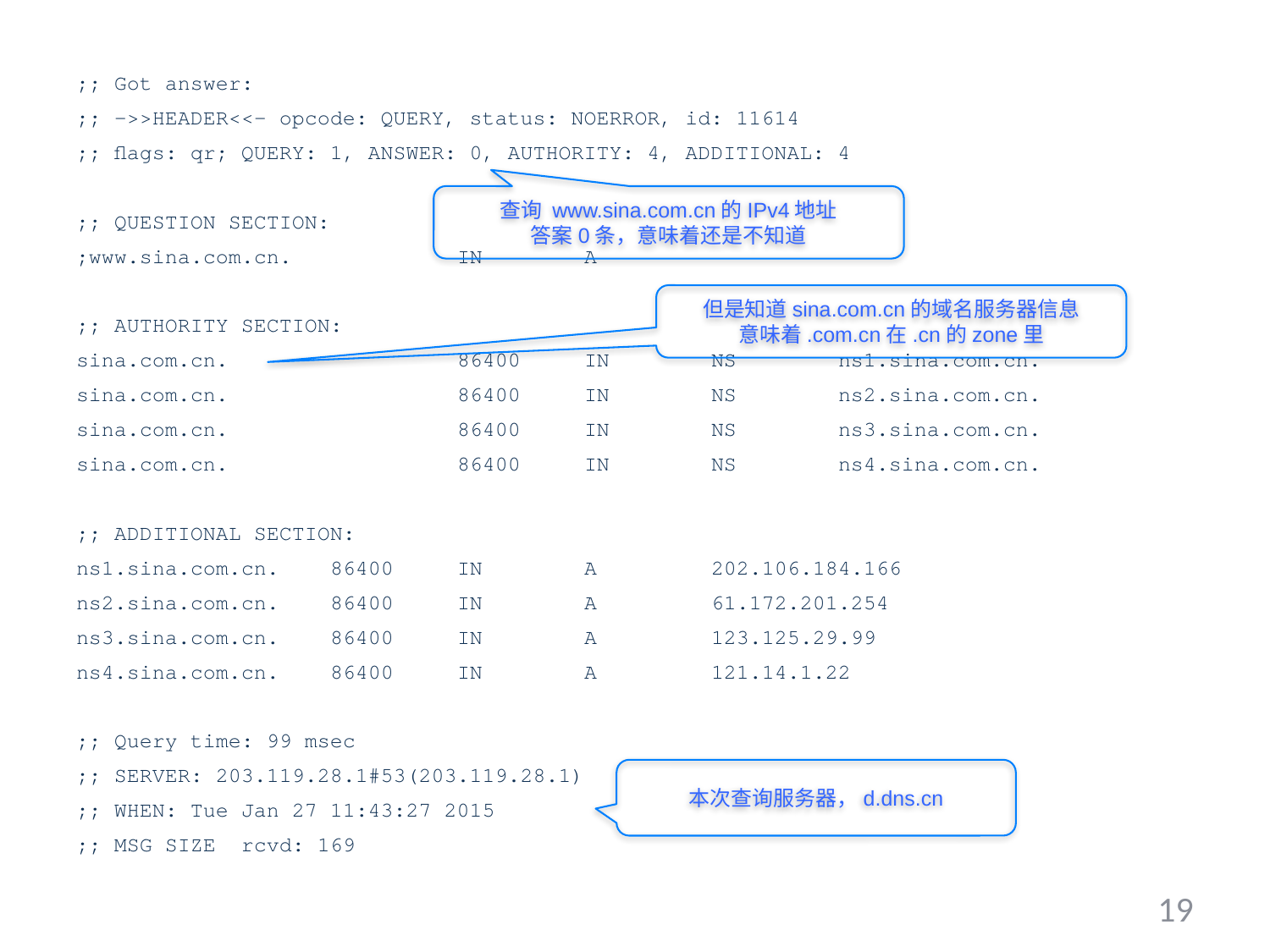

;; Got answer:
;; ->>HEADER<<- opcode: QUERY, status: NOERROR, id: 11614
;; flags: qr; QUERY: 1, ANSWER: 0, AUTHORITY: 4, ADDITIONAL: 4

;; QUESTION SECTION:
;www.sina.com.cn.		IN	A

;; AUTHORITY SECTION:
sina.com.cn.		86400	IN	NS	ns1.sina.com.cn.
sina.com.cn.		86400	IN	NS	ns2.sina.com.cn.
sina.com.cn.		86400	IN	NS	ns3.sina.com.cn.
sina.com.cn.		86400	IN	NS	ns4.sina.com.cn.

;; ADDITIONAL SECTION:
ns1.sina.com.cn.	86400	IN	A	202.106.184.166
ns2.sina.com.cn.	86400	IN	A	61.172.201.254
ns3.sina.com.cn.	86400	IN	A	123.125.29.99
ns4.sina.com.cn.	86400	IN	A	121.14.1.22

;; Query time: 99 msec
;; SERVER: 203.119.28.1#53(203.119.28.1)
;; WHEN: Tue Jan 27 11:43:27 2015
;; MSG SIZE  rcvd: 169
查询 www.sina.com.cn的IPv4地址
答案0条，意味着还是不知道
但是知道sina.com.cn的域名服务器信息
意味着.com.cn在.cn的zone里
本次查询服务器，d.dns.cn
19